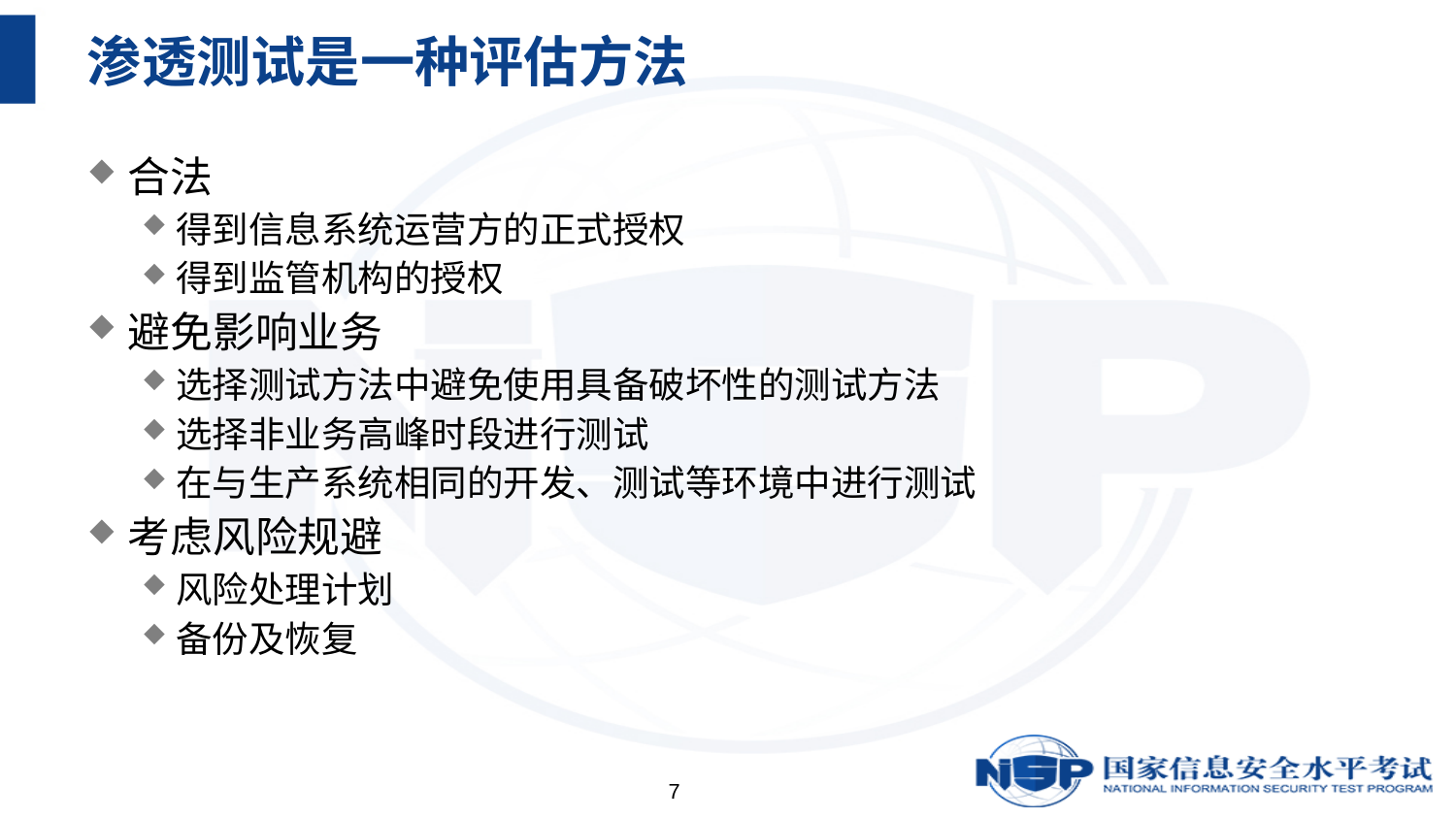

# 渗透测试是一种评估方法
合法
得到信息系统运营方的正式授权
得到监管机构的授权
避免影响业务
选择测试方法中避免使用具备破坏性的测试方法
选择非业务高峰时段进行测试
在与生产系统相同的开发、测试等环境中进行测试
考虑风险规避
风险处理计划
备份及恢复